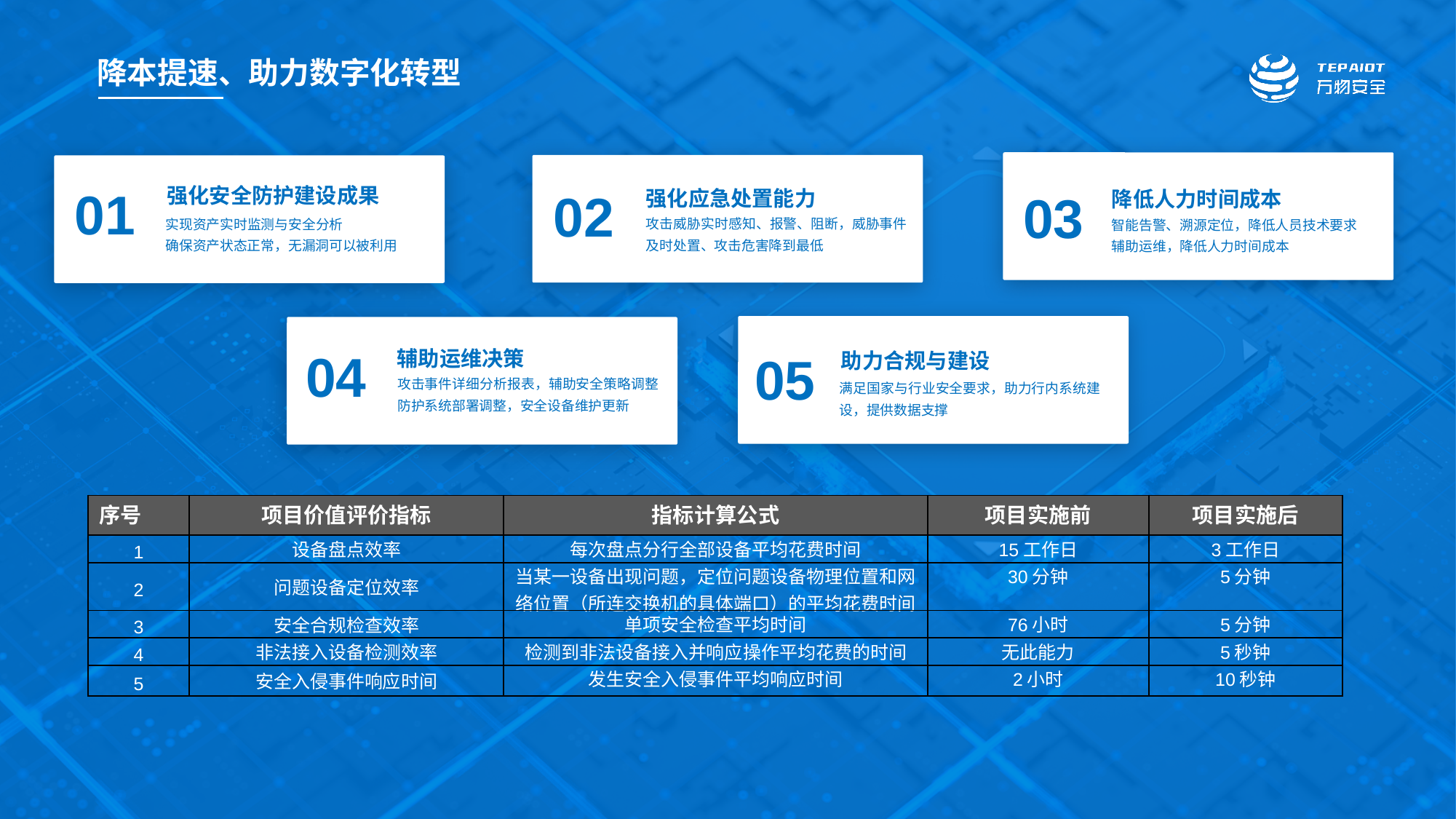

降本提速、助力数字化转型

01
强化安全防护建设成果
实现资产实时监测与安全分析
确保资产状态正常，无漏洞可以被利用
02
强化应急处置能力
攻击威胁实时感知、报警、阻断，威胁事件及时处置、攻击危害降到最低
03
降低人力时间成本
智能告警、溯源定位，降低人员技术要求
辅助运维，降低人力时间成本

04
辅助运维决策
攻击事件详细分析报表，辅助安全策略调整防护系统部署调整，安全设备维护更新
05
助力合规与建设
满足国家与行业安全要求，助力行内系统建设，提供数据支撑

| 序号 | 项目价值评价指标 | 指标计算公式 | 项目实施前 | 项目实施后 |
| --- | --- | --- | --- | --- |
| 1 | 设备盘点效率 | 每次盘点分行全部设备平均花费时间 | 15工作日 | 3工作日 |
| 2 | 问题设备定位效率 | 当某一设备出现问题，定位问题设备物理位置和网络位置（所连交换机的具体端口）的平均花费时间 | 30分钟 | 5分钟 |
| 3 | 安全合规检查效率 | 单项安全检查平均时间 | 76小时 | 5分钟 |
| 4 | 非法接入设备检测效率 | 检测到非法设备接入并响应操作平均花费的时间 | 无此能力 | 5秒钟 |
| 5 | 安全入侵事件响应时间 | 发生安全入侵事件平均响应时间 | 2小时 | 10秒钟 |